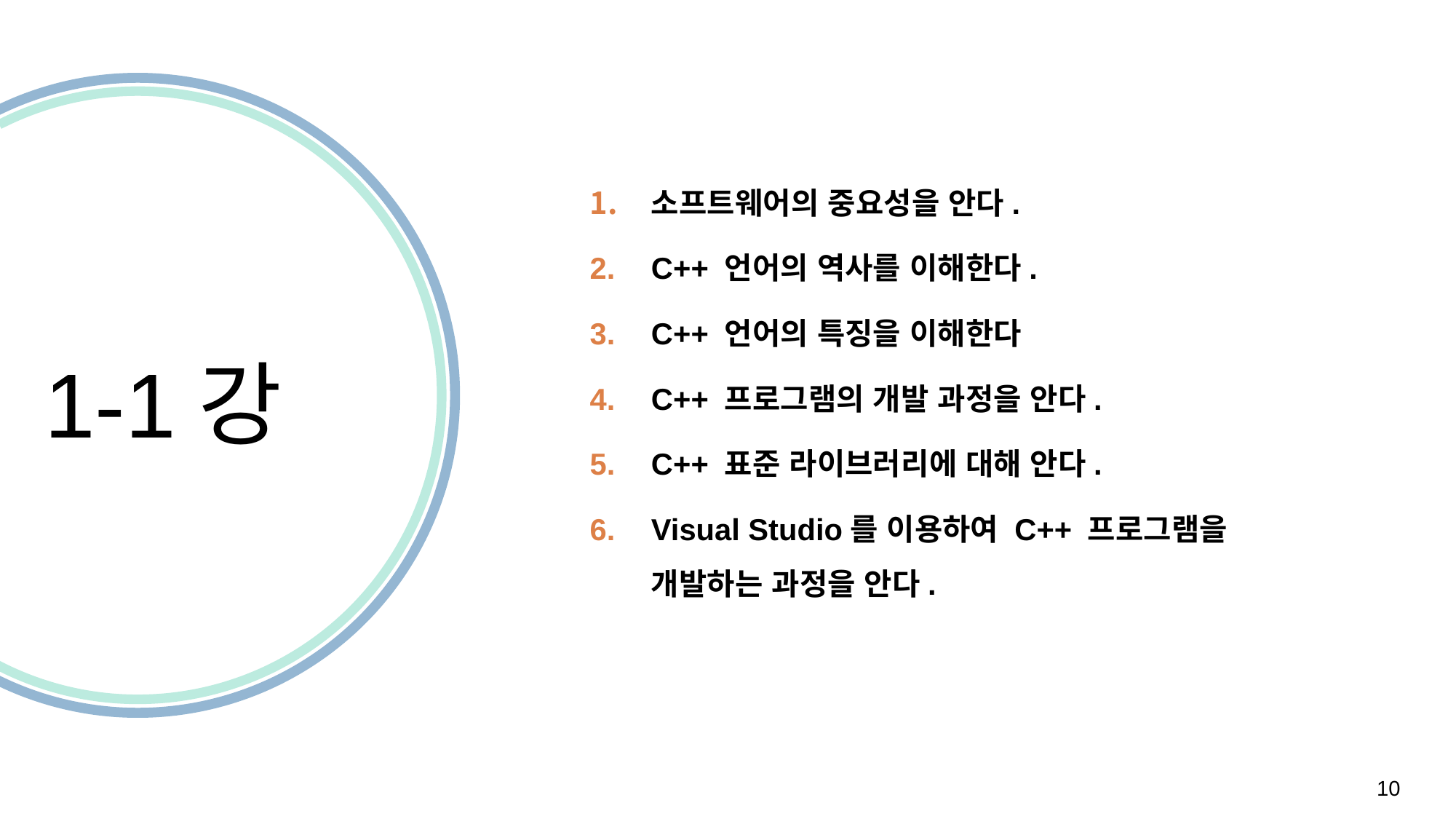

소프트웨어의 중요성을 안다.
C++ 언어의 역사를 이해한다.
C++ 언어의 특징을 이해한다
C++ 프로그램의 개발 과정을 안다.
C++ 표준 라이브러리에 대해 안다.
Visual Studio를 이용하여 C++ 프로그램을 개발하는 과정을 안다.

1-1강